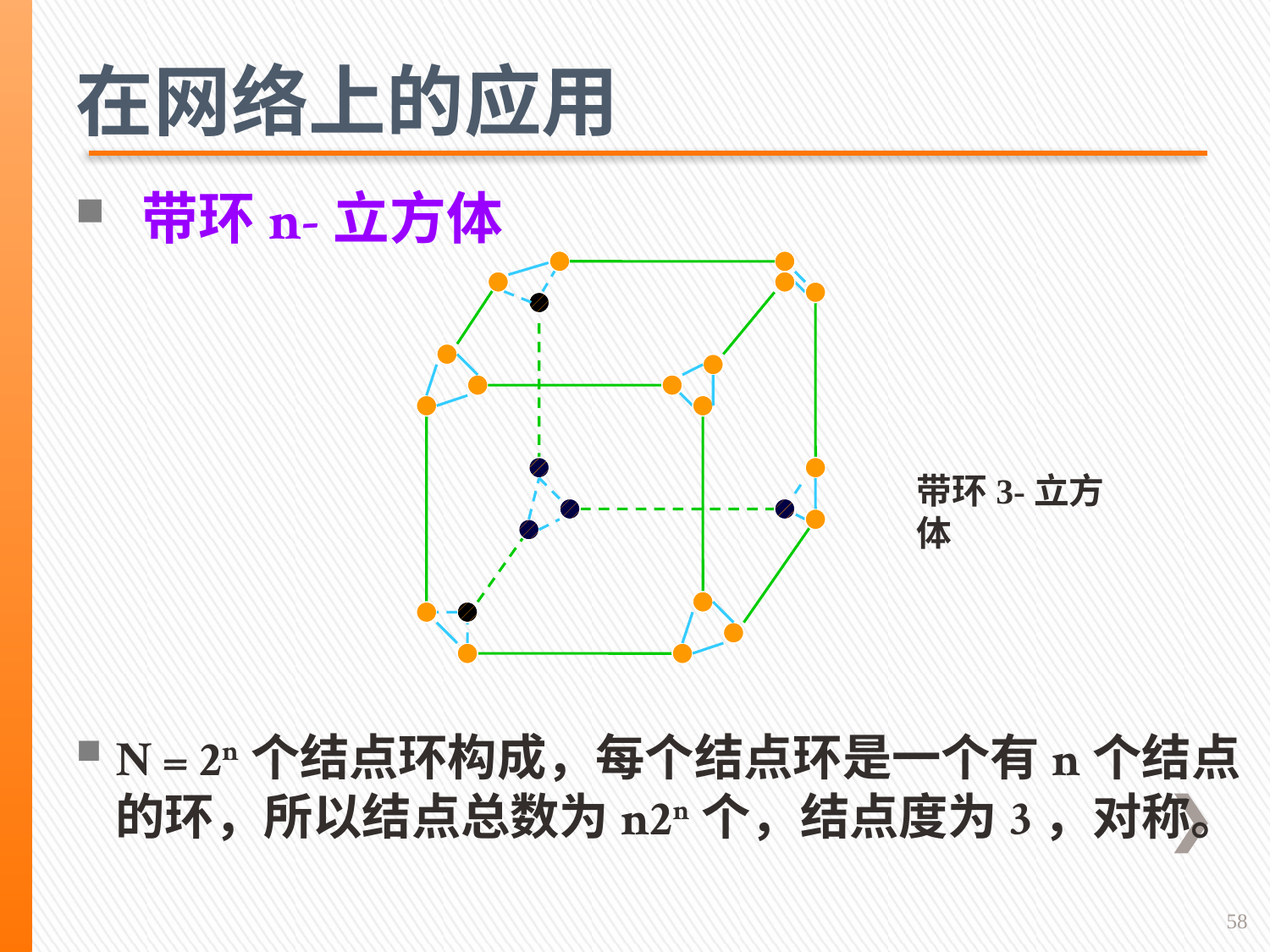

在网络上的应用
 带环n-立方体

带环3-立方体
N = 2n个结点环构成，每个结点环是一个有n个结点的环，所以结点总数为n2n个，结点度为3，对称。
58